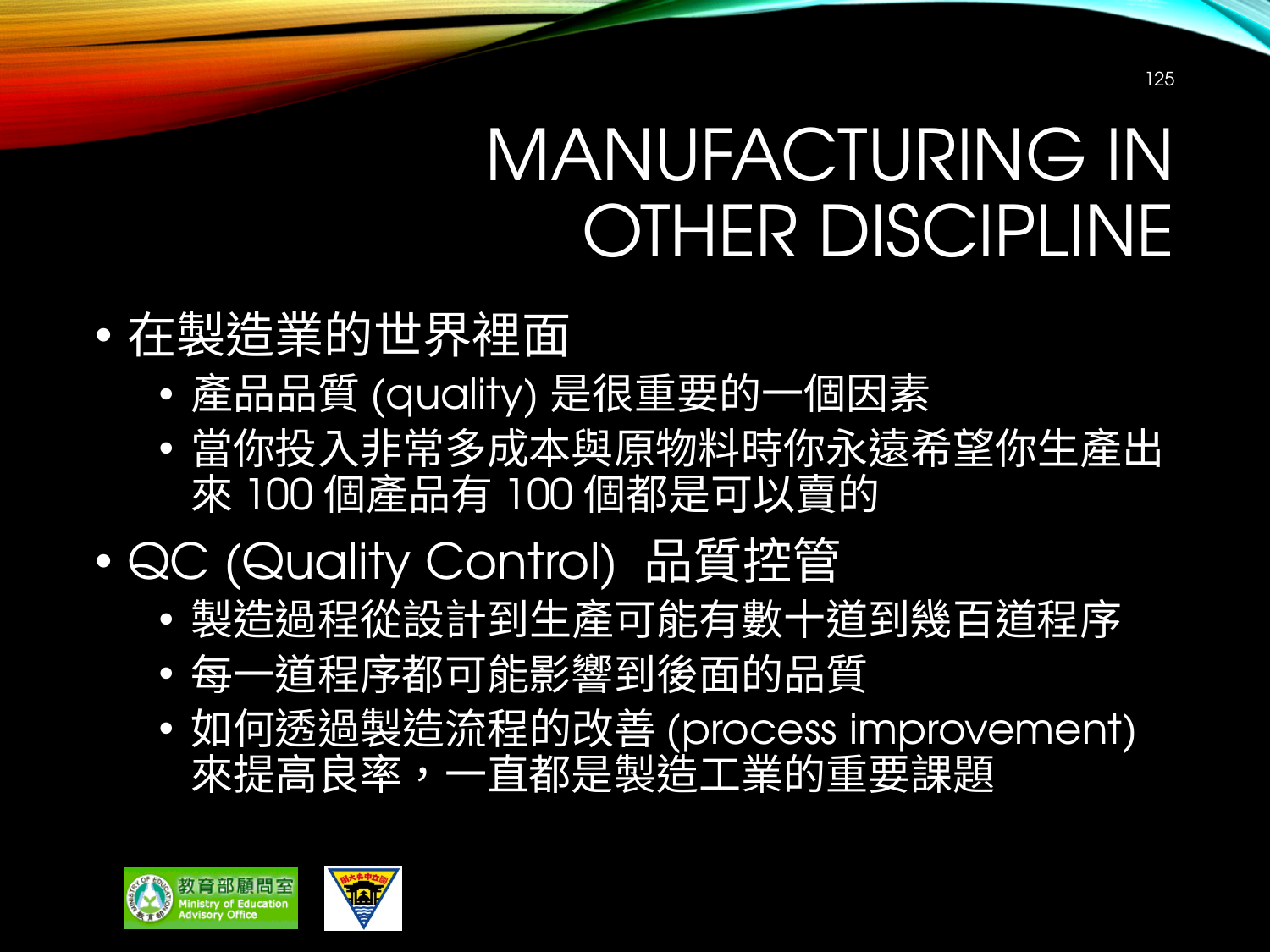

125
# Manufacturing in other discipline
在製造業的世界裡面
產品品質(quality)是很重要的一個因素
當你投入非常多成本與原物料時你永遠希望你生產出來100個產品有100個都是可以賣的
QC (Quality Control) 品質控管
製造過程從設計到生產可能有數十道到幾百道程序
每一道程序都可能影響到後面的品質
如何透過製造流程的改善(process improvement)來提高良率，一直都是製造工業的重要課題